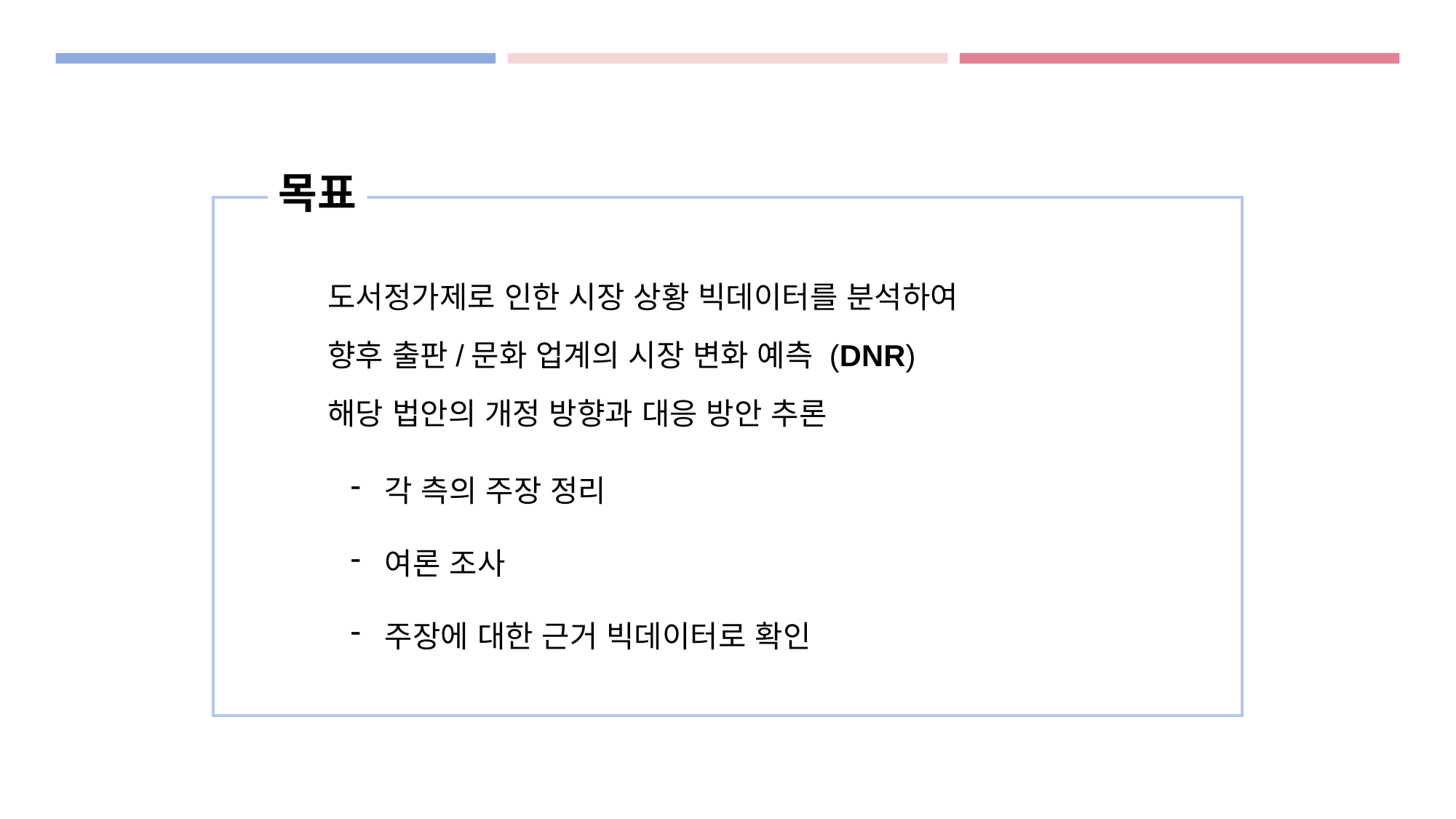

목표

도서정가제로 인한 시장 상황 빅데이터를 분석하여
향후 출판/문화 업계의 시장 변화 예측 (DNR)
해당 법안의 개정 방향과 대응 방안 추론

각 측의 주장 정리

여론 조사

주장에 대한 근거 빅데이터로 확인